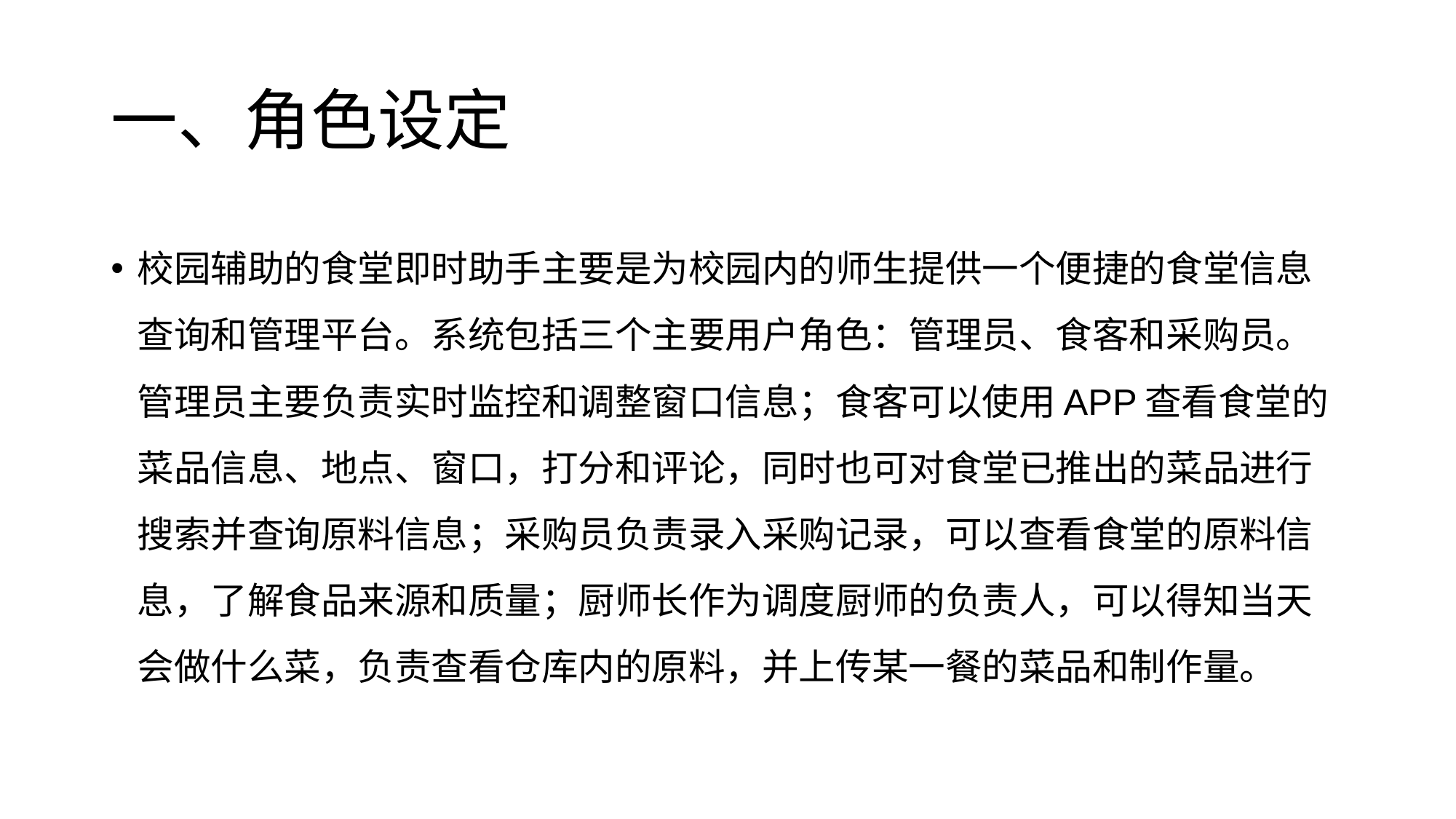

# 一、角色设定
校园辅助的食堂即时助手主要是为校园内的师生提供一个便捷的食堂信息查询和管理平台。系统包括三个主要用户角色：管理员、食客和采购员。管理员主要负责实时监控和调整窗口信息；食客可以使用APP查看食堂的菜品信息、地点、窗口，打分和评论，同时也可对食堂已推出的菜品进行搜索并查询原料信息；采购员负责录入采购记录，可以查看食堂的原料信息，了解食品来源和质量；厨师长作为调度厨师的负责人，可以得知当天会做什么菜，负责查看仓库内的原料，并上传某一餐的菜品和制作量。